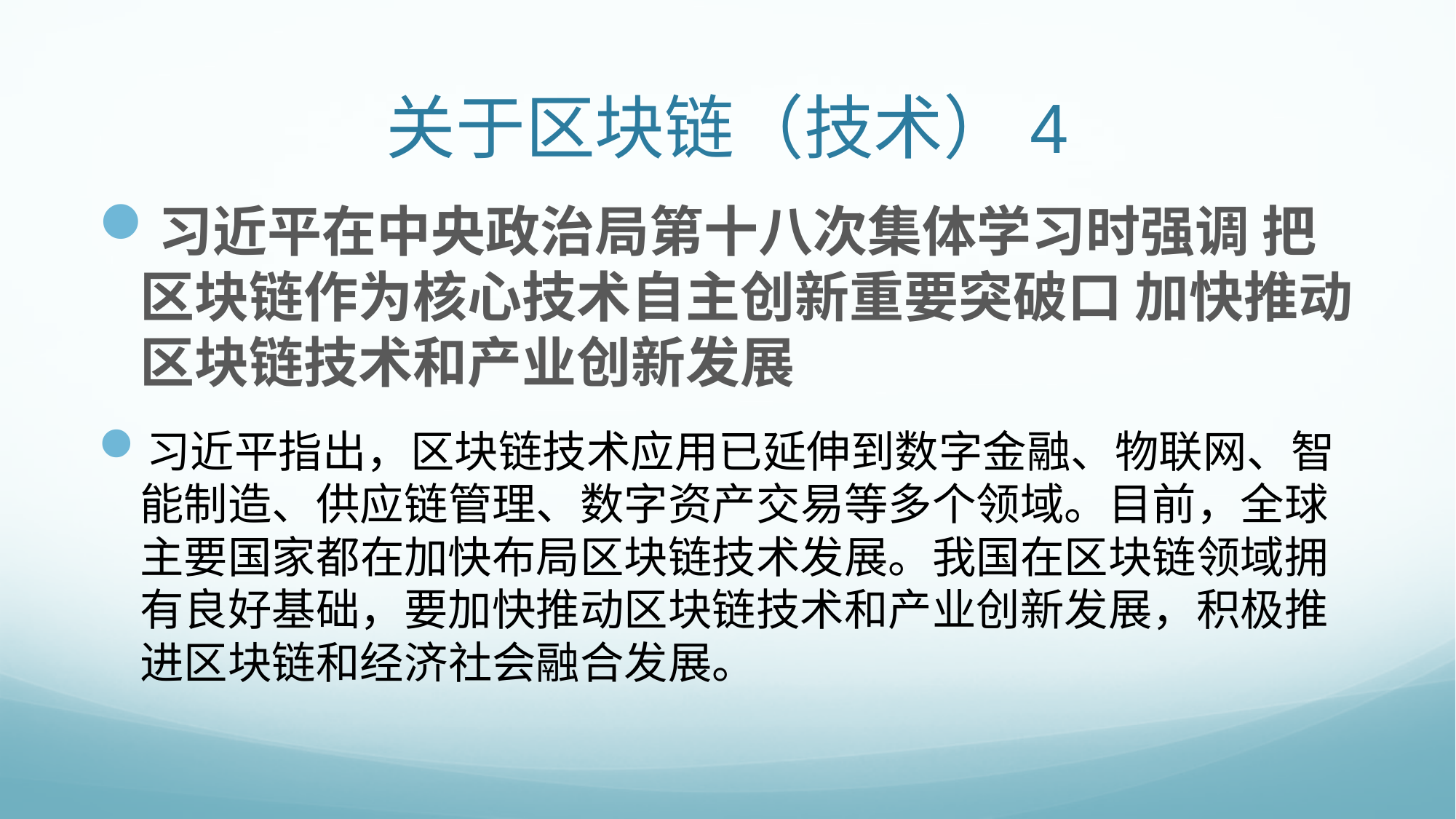

# 关于区块链（技术）4
习近平在中央政治局第十八次集体学习时强调 把区块链作为核心技术自主创新重要突破口 加快推动区块链技术和产业创新发展
习近平指出，区块链技术应用已延伸到数字金融、物联网、智能制造、供应链管理、数字资产交易等多个领域。目前，全球主要国家都在加快布局区块链技术发展。我国在区块链领域拥有良好基础，要加快推动区块链技术和产业创新发展，积极推进区块链和经济社会融合发展。